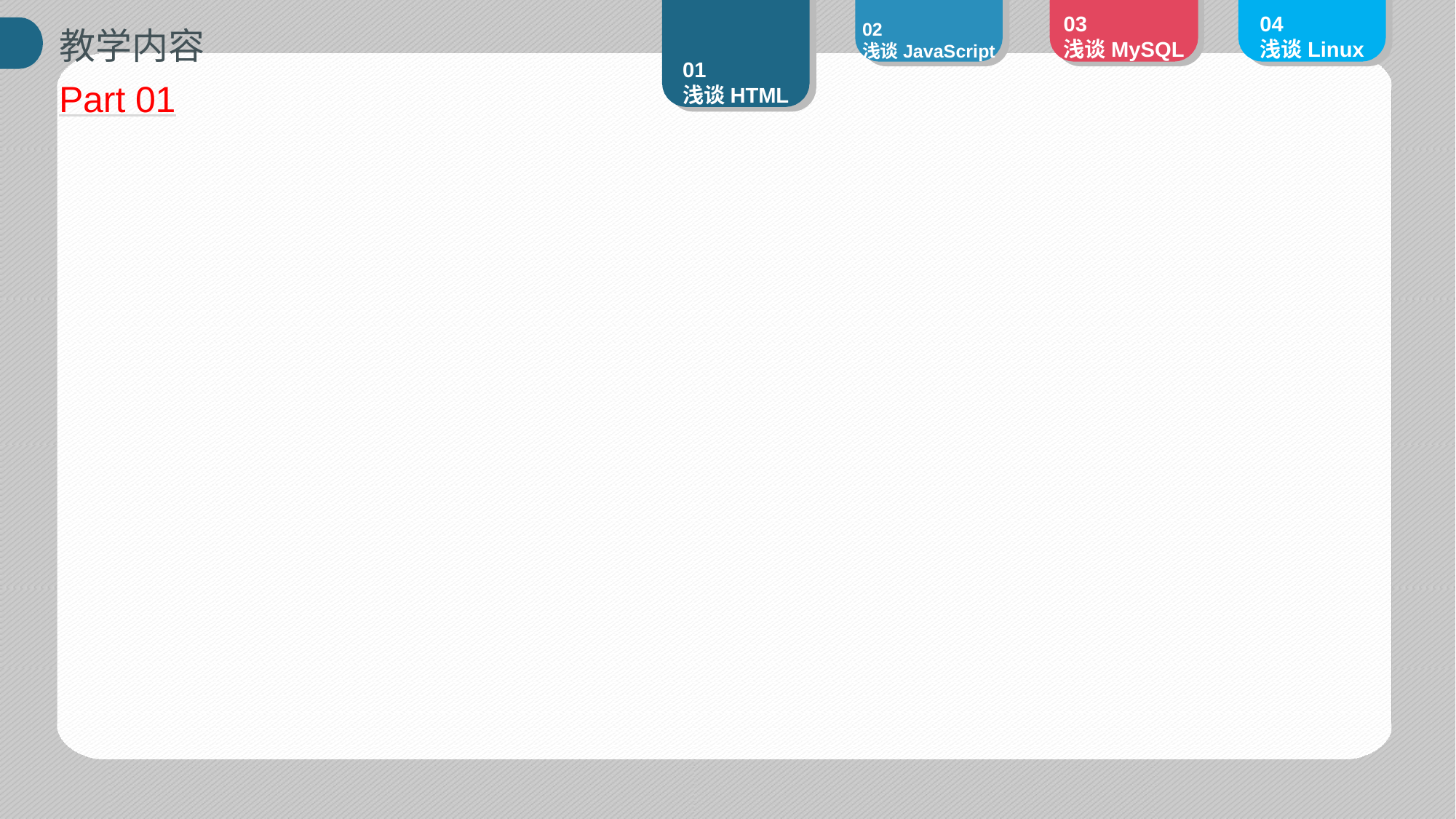

03
浅谈MySQL
04
浅谈Linux

01
浅谈HTML

02
浅谈JavaScript

教学内容
Part 01